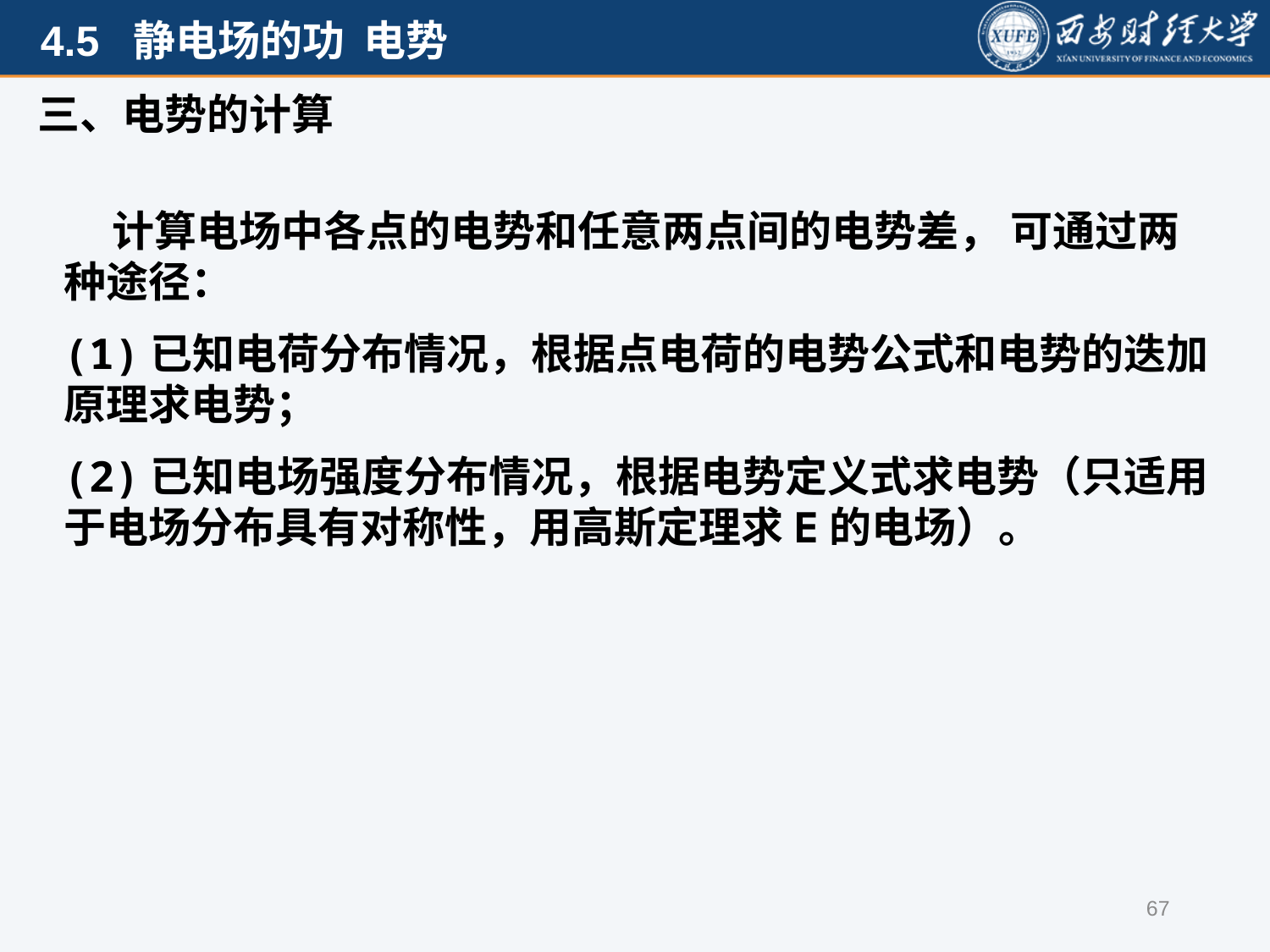

三、电势的计算
    计算电场中各点的电势和任意两点间的电势差， 可通过两种途径：
(1)已知电荷分布情况，根据点电荷的电势公式和电势的迭加原理求电势；
(2)已知电场强度分布情况，根据电势定义式求电势（只适用于电场分布具有对称性，用高斯定理求E的电场）。
67